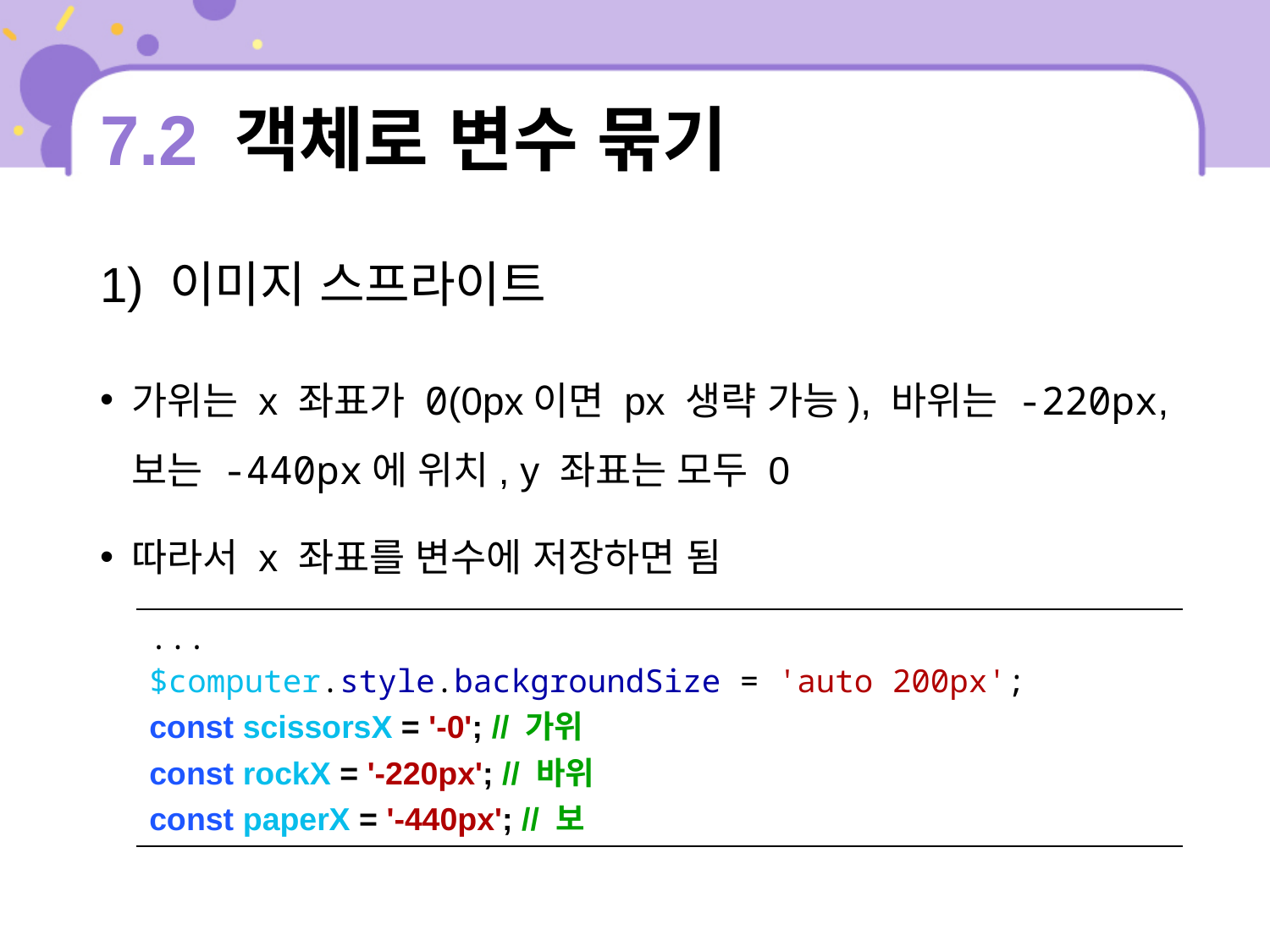

# 7.2 객체로 변수 묶기
1) 이미지 스프라이트
가위는 x 좌표가 0(0px이면 px 생략 가능), 바위는 -220px, 보는 -440px에 위치, y 좌표는 모두 0
따라서 x 좌표를 변수에 저장하면 됨
| ... $computer.style.backgroundSize = 'auto 200px'; const scissorsX = '-0'; // 가위 const rockX = '-220px'; // 바위 const paperX = '-440px'; // 보 |
| --- |